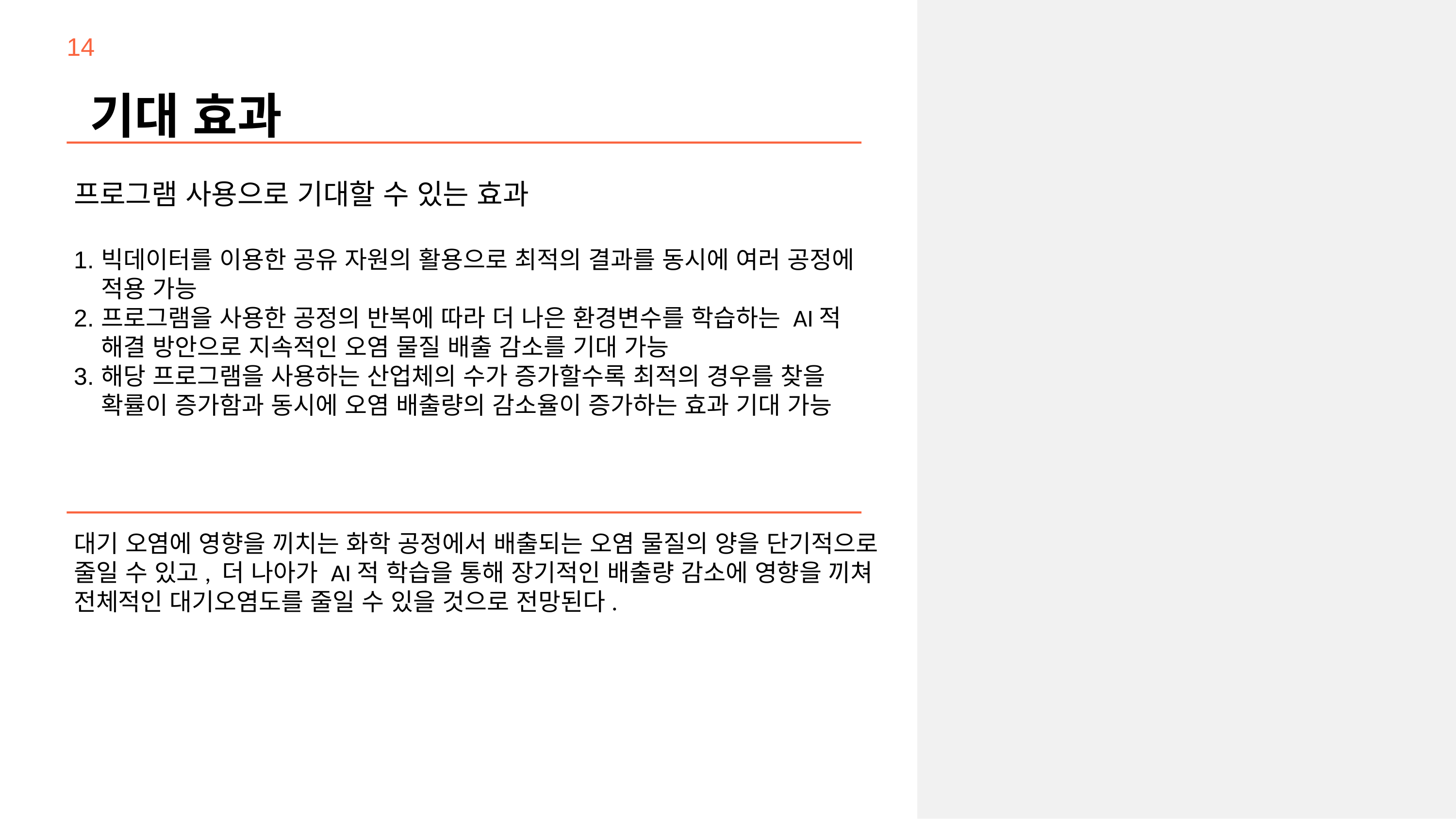

14
기대 효과

프로그램 사용으로 기대할 수 있는 효과

빅데이터를 이용한 공유 자원의 활용으로 최적의 결과를 동시에 여러 공정에 적용 가능
프로그램을 사용한 공정의 반복에 따라 더 나은 환경변수를 학습하는 AI적 해결 방안으로 지속적인 오염 물질 배출 감소를 기대 가능
해당 프로그램을 사용하는 산업체의 수가 증가할수록 최적의 경우를 찾을 확률이 증가함과 동시에 오염 배출량의 감소율이 증가하는 효과 기대 가능

대기 오염에 영향을 끼치는 화학 공정에서 배출되는 오염 물질의 양을 단기적으로 줄일 수 있고, 더 나아가 AI적 학습을 통해 장기적인 배출량 감소에 영향을 끼쳐 전체적인 대기오염도를 줄일 수 있을 것으로 전망된다.